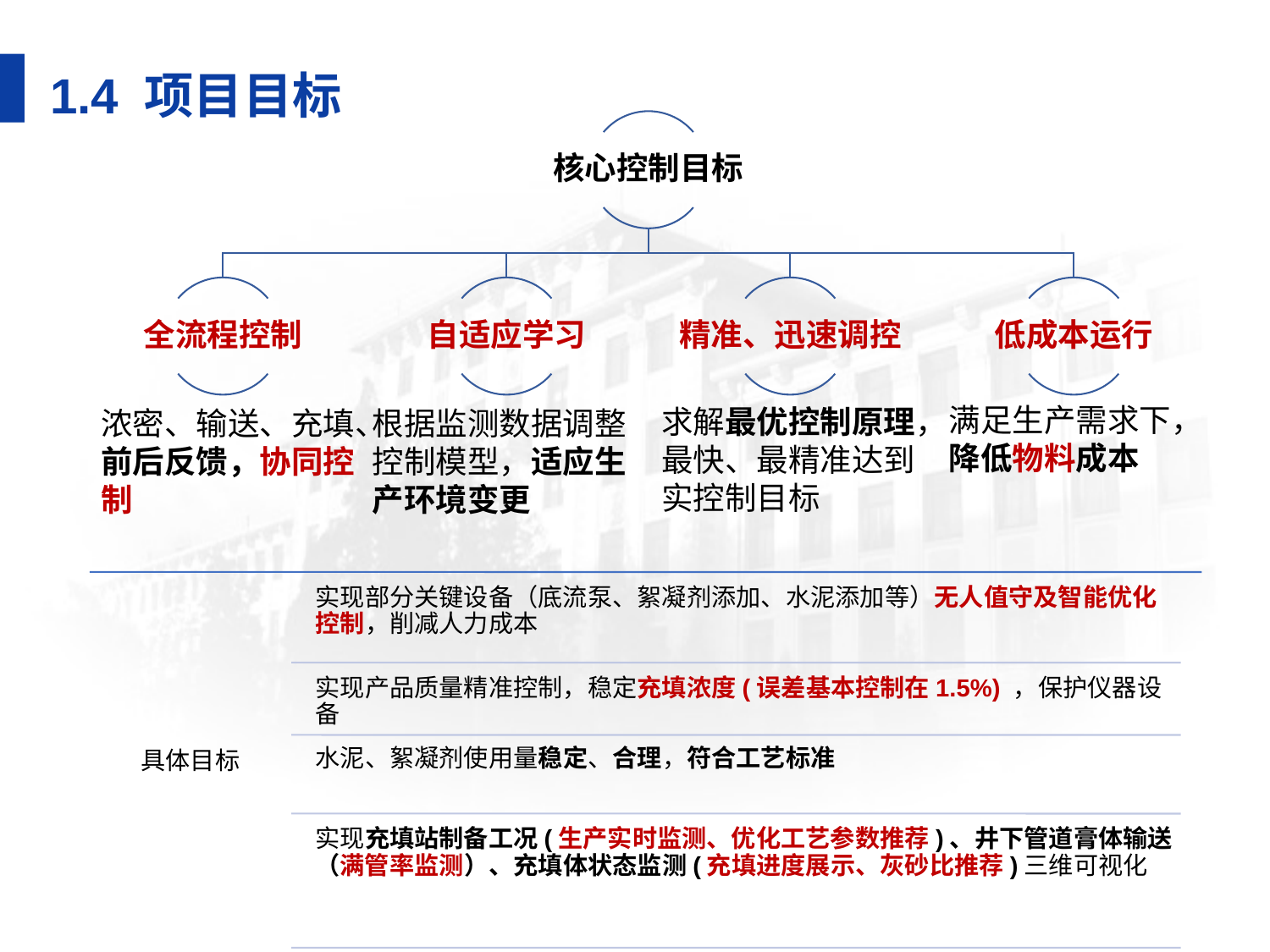

核心控制目标
全流程控制
自适应学习
精准、迅速调控
低成本运行
满足生产需求下，降低物料成本
求解最优控制原理，最快、最精准达到实控制目标
浓密、输送、充填、前后反馈，协同控制
根据监测数据调整控制模型，适应生产环境变更
1.4 项目目标

具体目标
实现部分关键设备（底流泵、絮凝剂添加、水泥添加等）无人值守及智能优化控制，削减人力成本
实现产品质量精准控制，稳定充填浓度(误差基本控制在1.5%) ，保护仪器设备
水泥、絮凝剂使用量稳定、合理，符合工艺标准
实现充填站制备工况(生产实时监测、优化工艺参数推荐)、井下管道膏体输送（满管率监测）、充填体状态监测(充填进度展示、灰砂比推荐)三维可视化